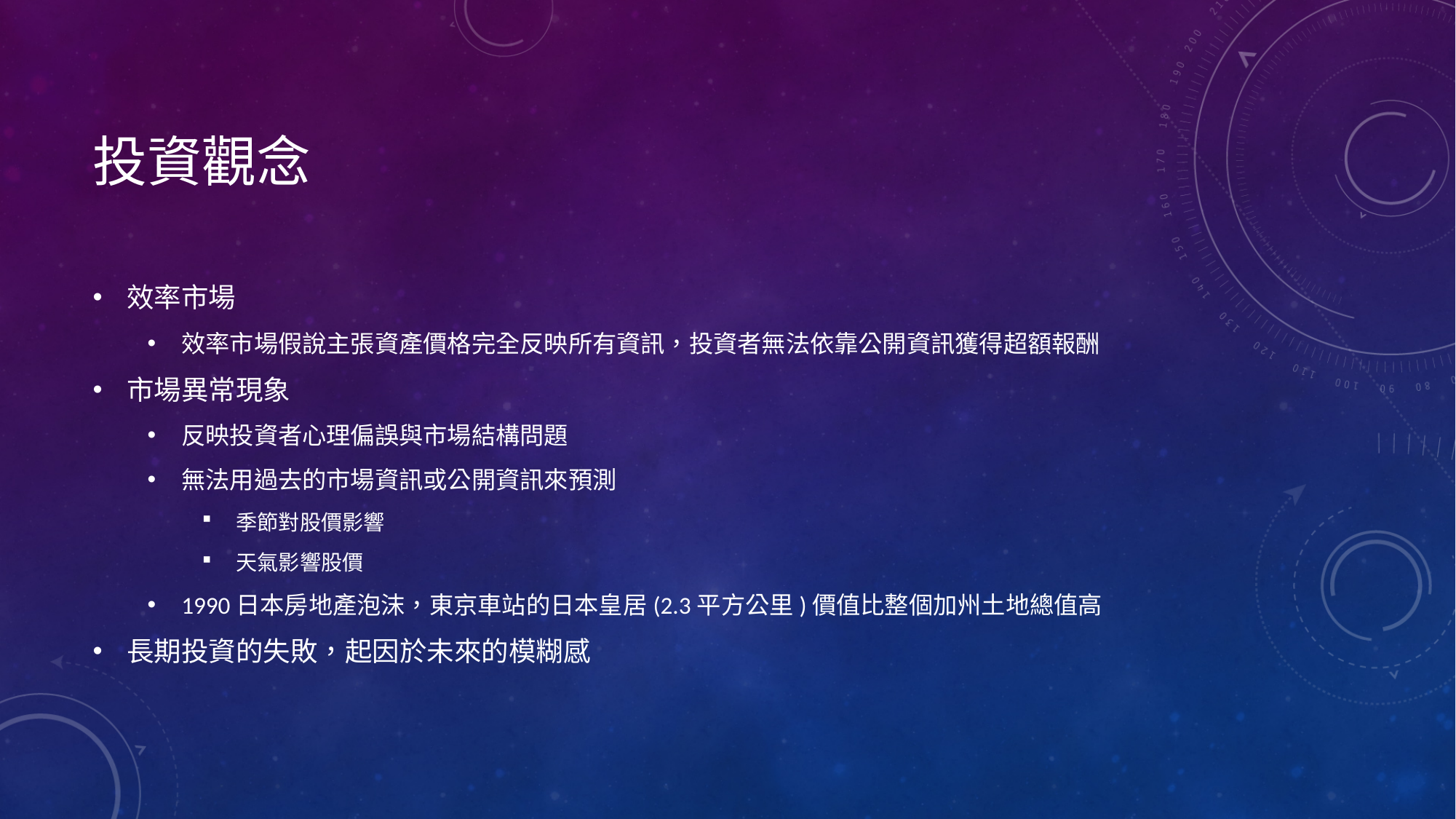

# 投資觀念
效率市場
效率市場假說主張資產價格完全反映所有資訊，投資者無法依靠公開資訊獲得超額報酬
市場異常現象
反映投資者心理偏誤與市場結構問題
無法用過去的市場資訊或公開資訊來預測
季節對股價影響
天氣影響股價
1990日本房地產泡沫，東京車站的日本皇居(2.3平方公里)價值比整個加州土地總值高
長期投資的失敗，起因於未來的模糊感